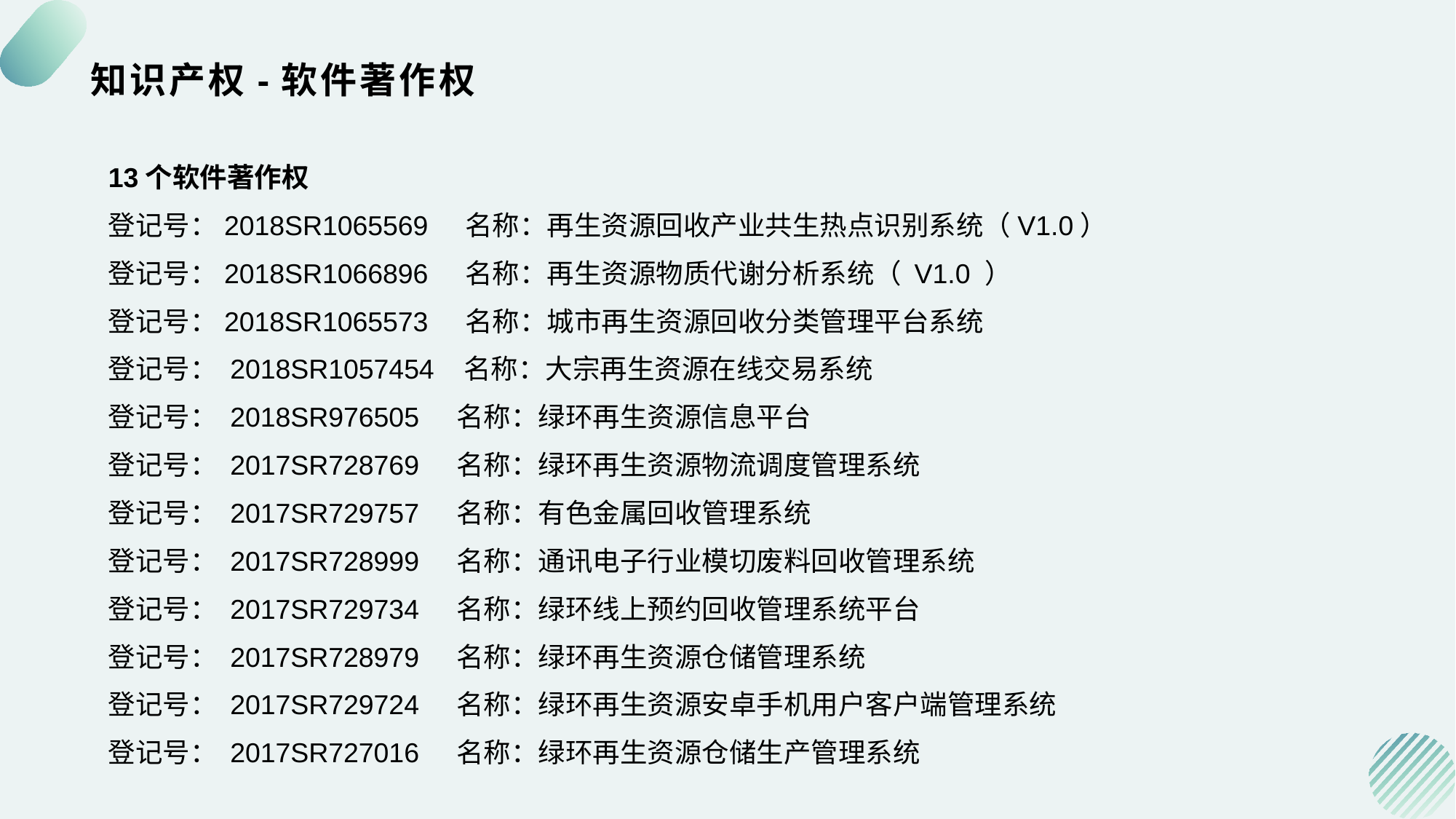

# 知识产权-软件著作权
13个软件著作权
登记号：2018SR1065569    名称：再生资源回收产业共生热点识别系统（V1.0）
登记号：2018SR1066896    名称：再生资源物质代谢分析系统（ V1.0 ）
登记号：2018SR1065573    名称：城市再生资源回收分类管理平台系统
登记号： 2018SR1057454   名称：大宗再生资源在线交易系统
登记号： 2018SR976505    名称：绿环再生资源信息平台
登记号： 2017SR728769    名称：绿环再生资源物流调度管理系统
登记号： 2017SR729757    名称：有色金属回收管理系统
登记号： 2017SR728999    名称：通讯电子行业模切废料回收管理系统
登记号： 2017SR729734    名称：绿环线上预约回收管理系统平台
登记号： 2017SR728979    名称：绿环再生资源仓储管理系统
登记号： 2017SR729724    名称：绿环再生资源安卓手机用户客户端管理系统
登记号： 2017SR727016    名称：绿环再生资源仓储生产管理系统